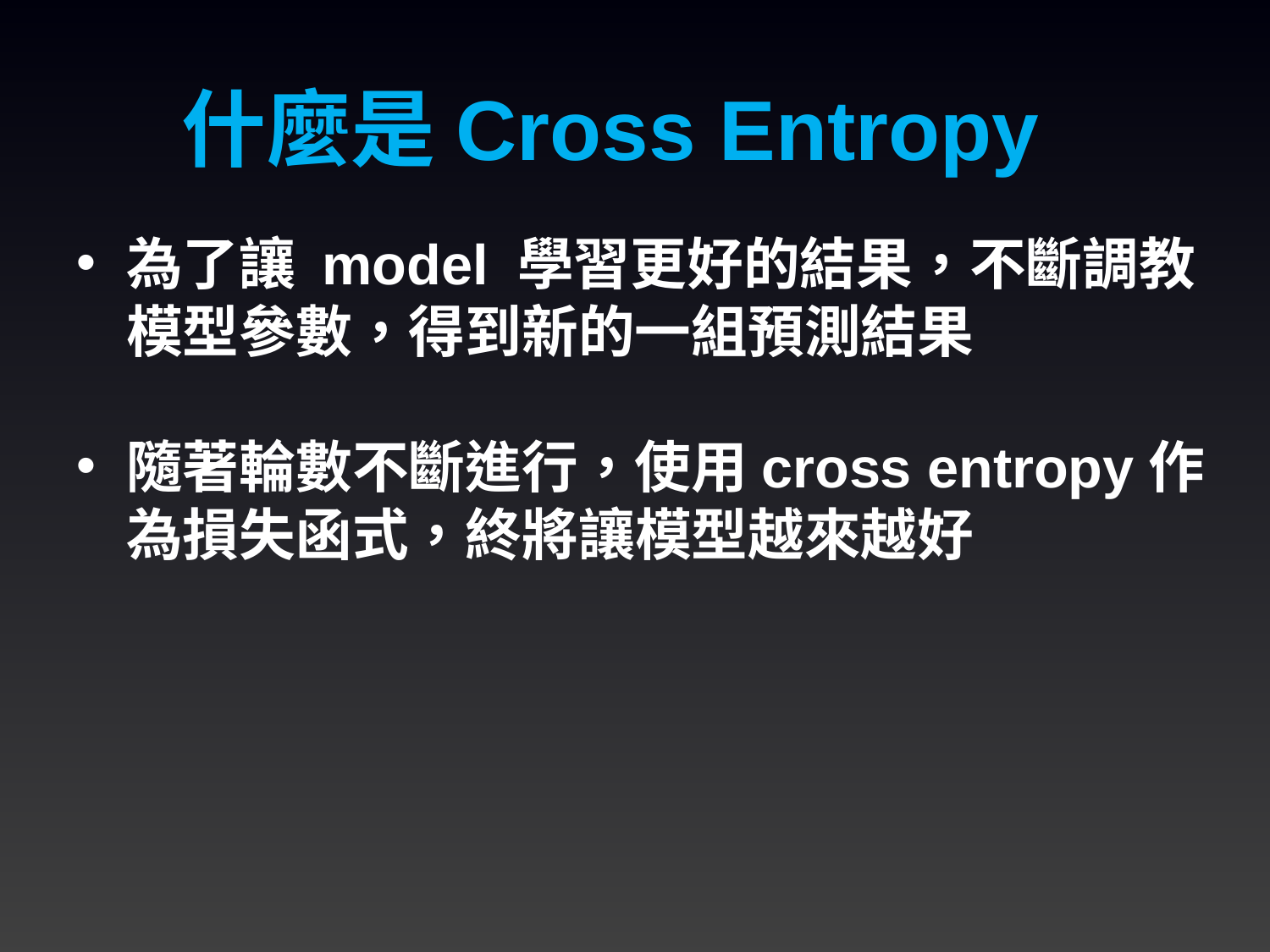

什麼是Cross Entropy
為了讓 model 學習更好的結果，不斷調教模型參數，得到新的一組預測結果

隨著輪數不斷進行，使用cross entropy作為損失函式，終將讓模型越來越好